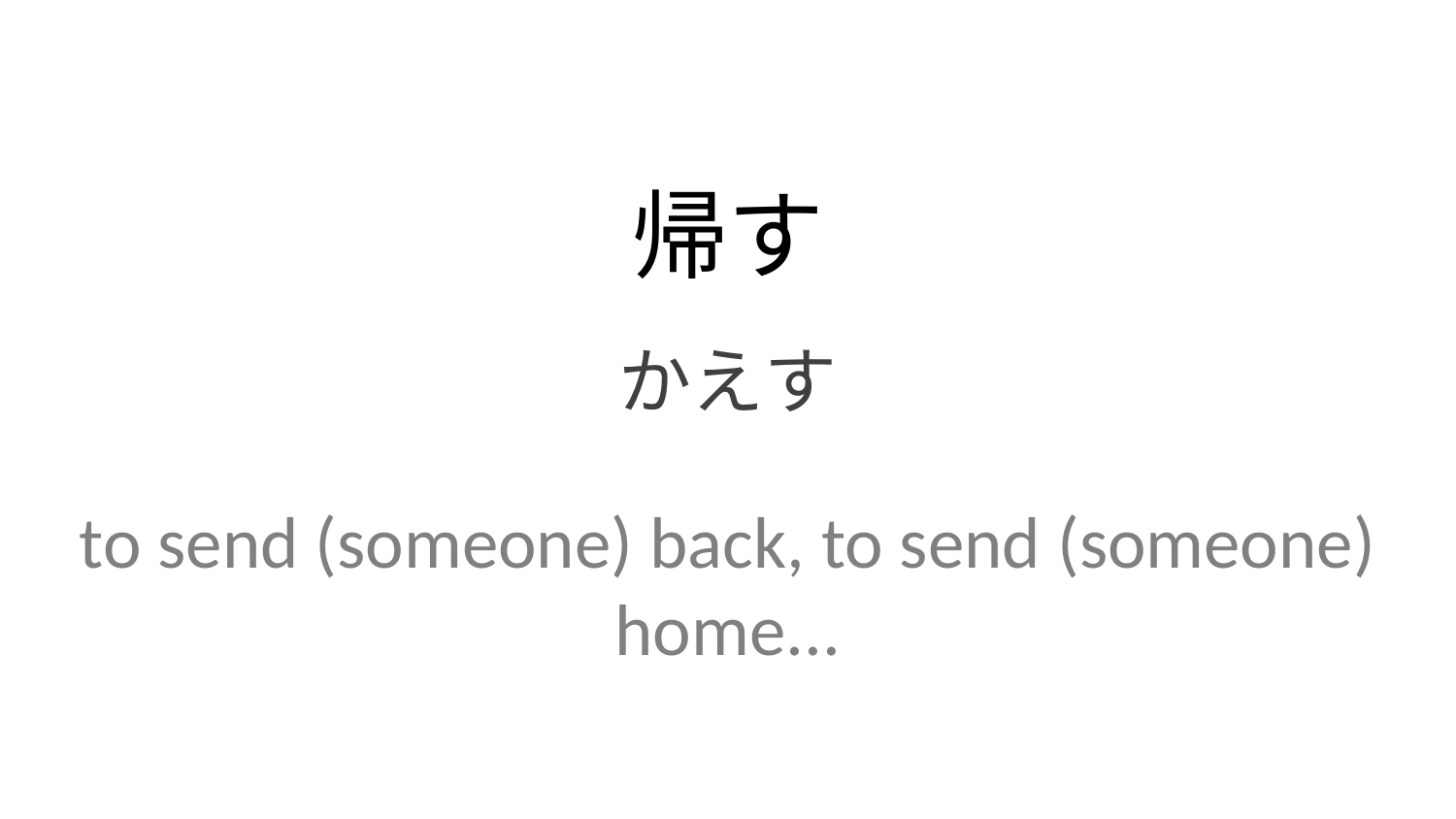

帰す

かえす
to send (someone) back, to send (someone) home...